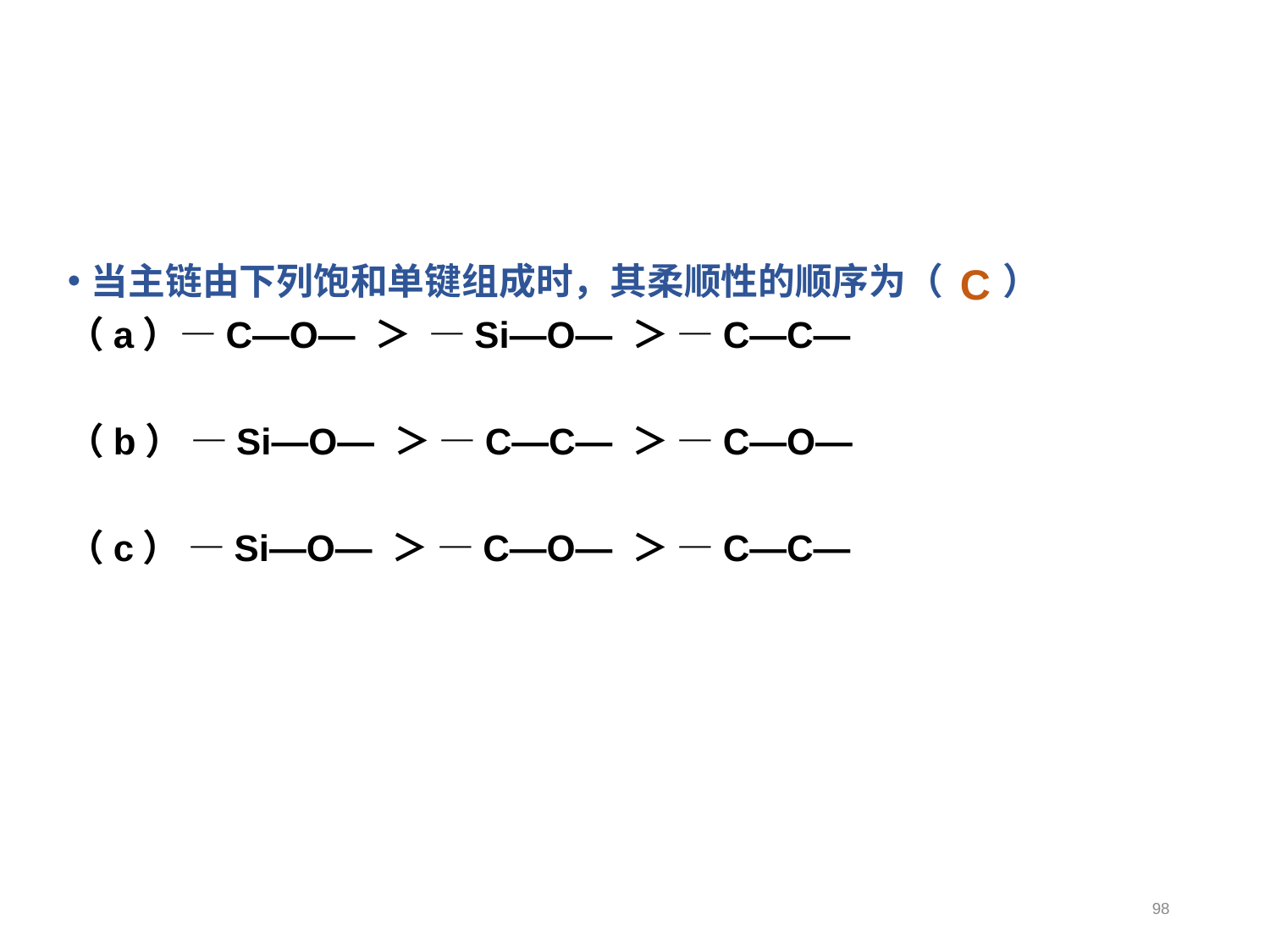

C
当主链由下列饱和单键组成时，其柔顺性的顺序为（       ）
（a）—C—O— ＞  —Si—O— ＞ —C—C—

（b） —Si—O— ＞ —C—C— ＞ —C—O—

（c） —Si—O— ＞ —C—O— ＞ —C—C—
98